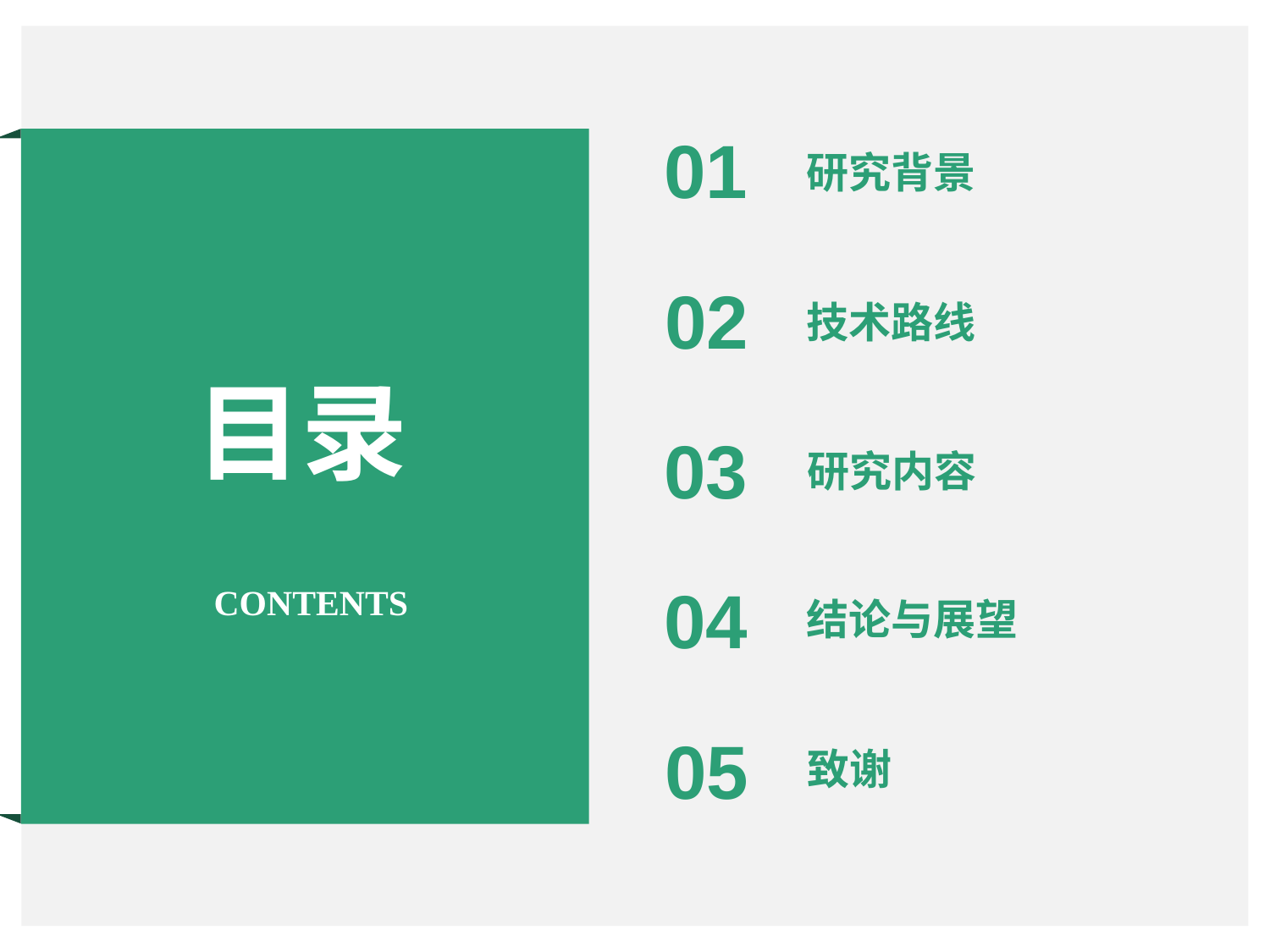

01
研究背景
02
技术路线
目录
03
研究内容
04
CONTENTS
结论与展望
05
致谢